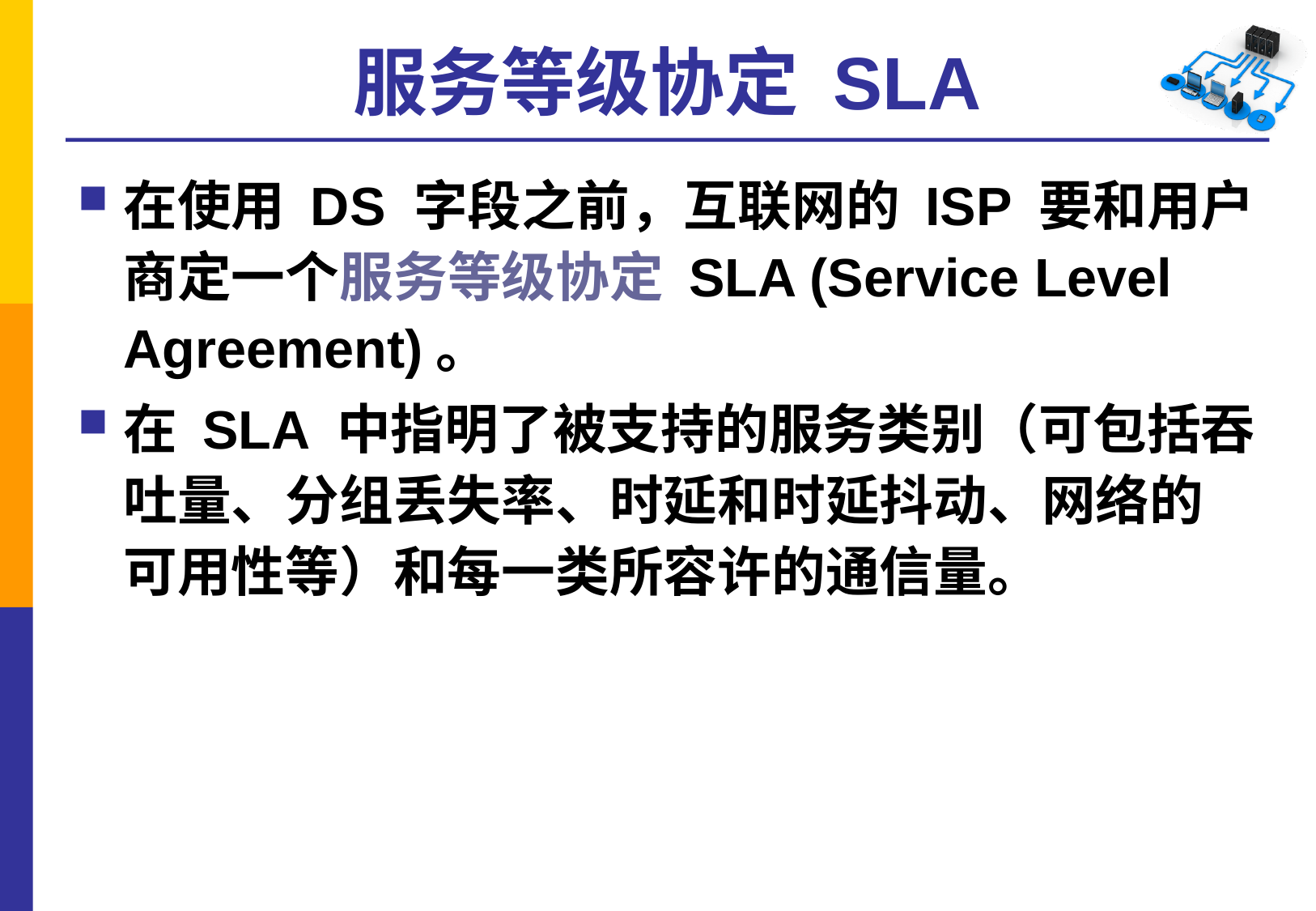

# 服务等级协定 SLA
在使用 DS 字段之前，互联网的 ISP 要和用户商定一个服务等级协定 SLA (Service Level Agreement)。
在 SLA 中指明了被支持的服务类别（可包括吞吐量、分组丢失率、时延和时延抖动、网络的可用性等）和每一类所容许的通信量。